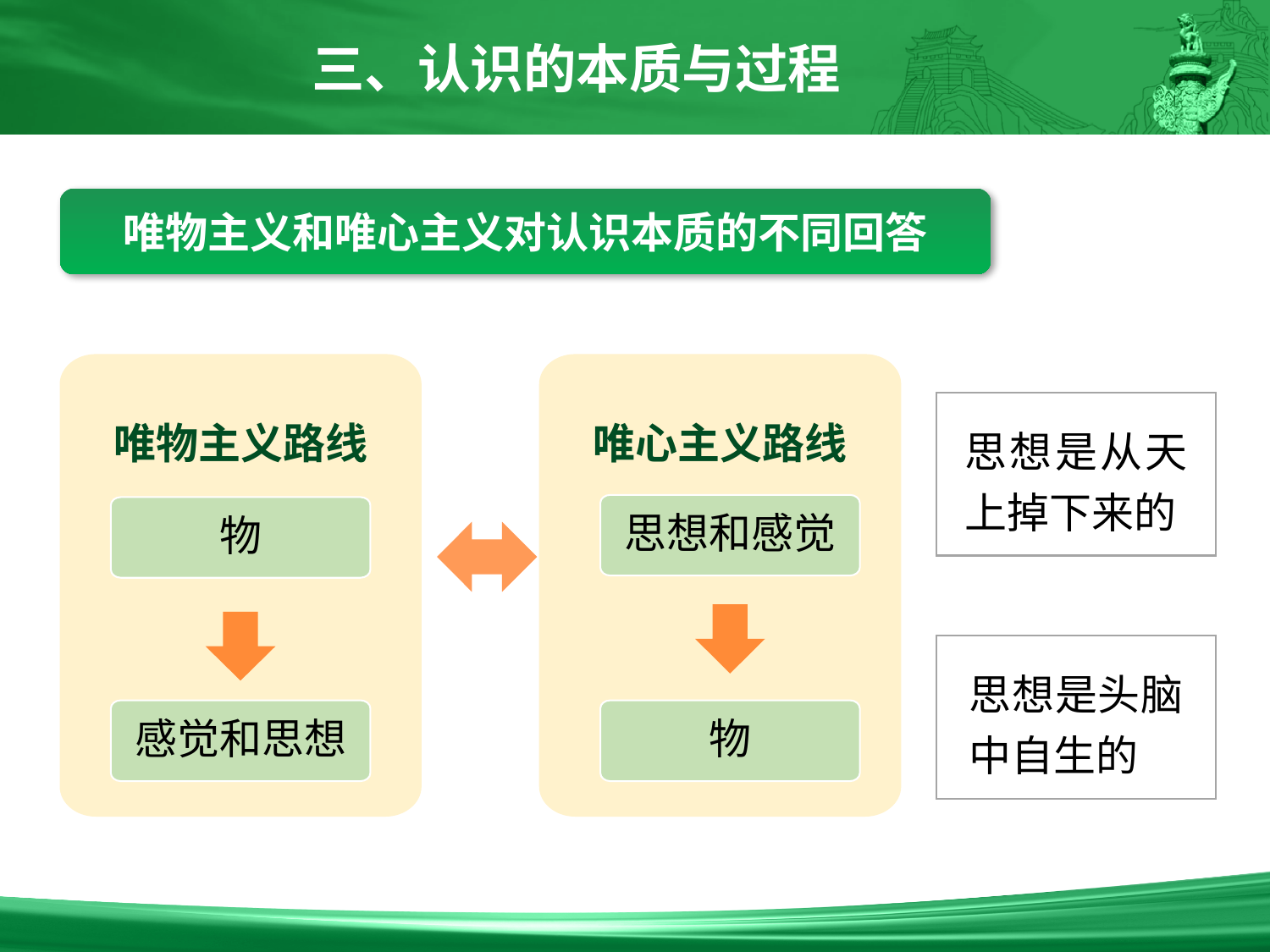

三、认识的本质与过程
唯物主义和唯心主义对认识本质的不同回答
唯物主义路线
唯心主义路线

思想是从天上掉下来的
思想和感觉
物

思想是头脑中自生的
感觉和思想
物